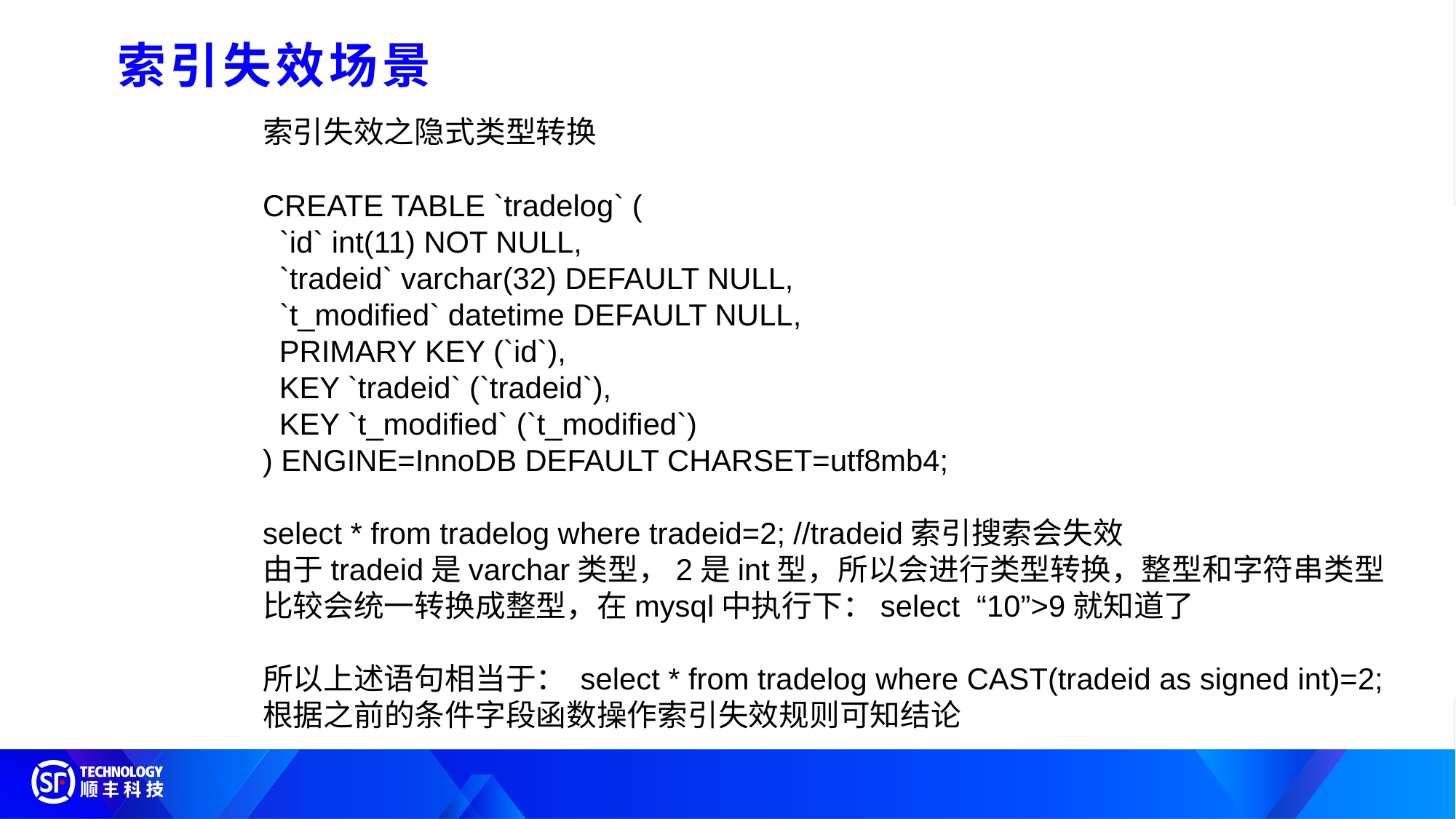

索引失效场景
索引失效之隐式类型转换

CREATE TABLE `tradelog` (
  `id` int(11) NOT NULL,
  `tradeid` varchar(32) DEFAULT NULL,
  `t_modified` datetime DEFAULT NULL,
  PRIMARY KEY (`id`),
  KEY `tradeid` (`tradeid`),
  KEY `t_modified` (`t_modified`)
) ENGINE=InnoDB DEFAULT CHARSET=utf8mb4;

select * from tradelog where tradeid=2; //tradeid索引搜索会失效
由于tradeid是varchar类型，2是int型，所以会进行类型转换，整型和字符串类型比较会统一转换成整型，在mysql中执行下：select  “10”>9就知道了

所以上述语句相当于： select * from tradelog where CAST(tradeid as signed int)=2;
根据之前的条件字段函数操作索引失效规则可知结论